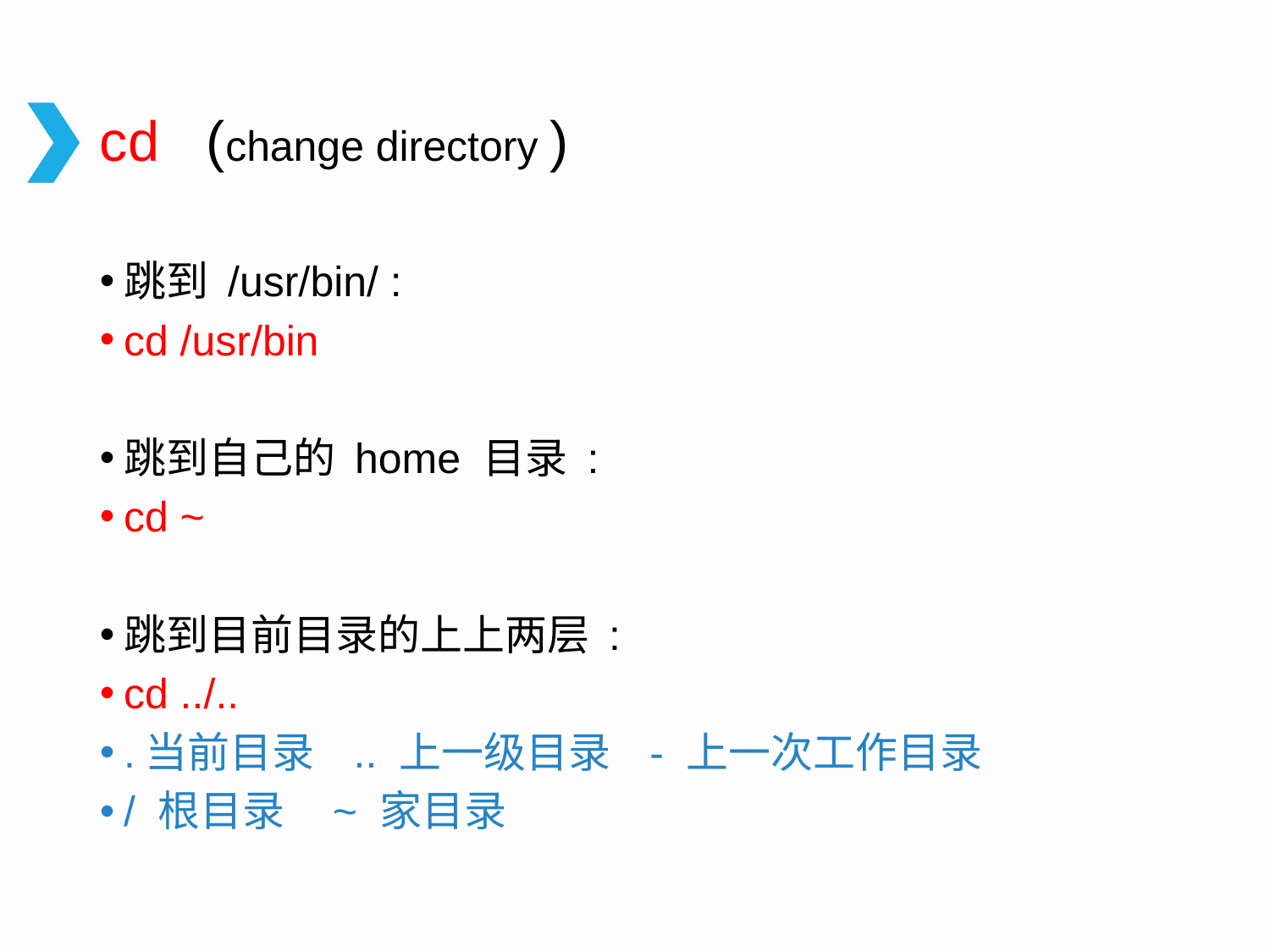

# cd   (change directory )
跳到 /usr/bin/ :
cd /usr/bin

跳到自己的 home 目录 :
cd ~

跳到目前目录的上上两层 :
cd ../..
.当前目录   .. 上一级目录   - 上一次工作目录
/ 根目录    ~ 家目录